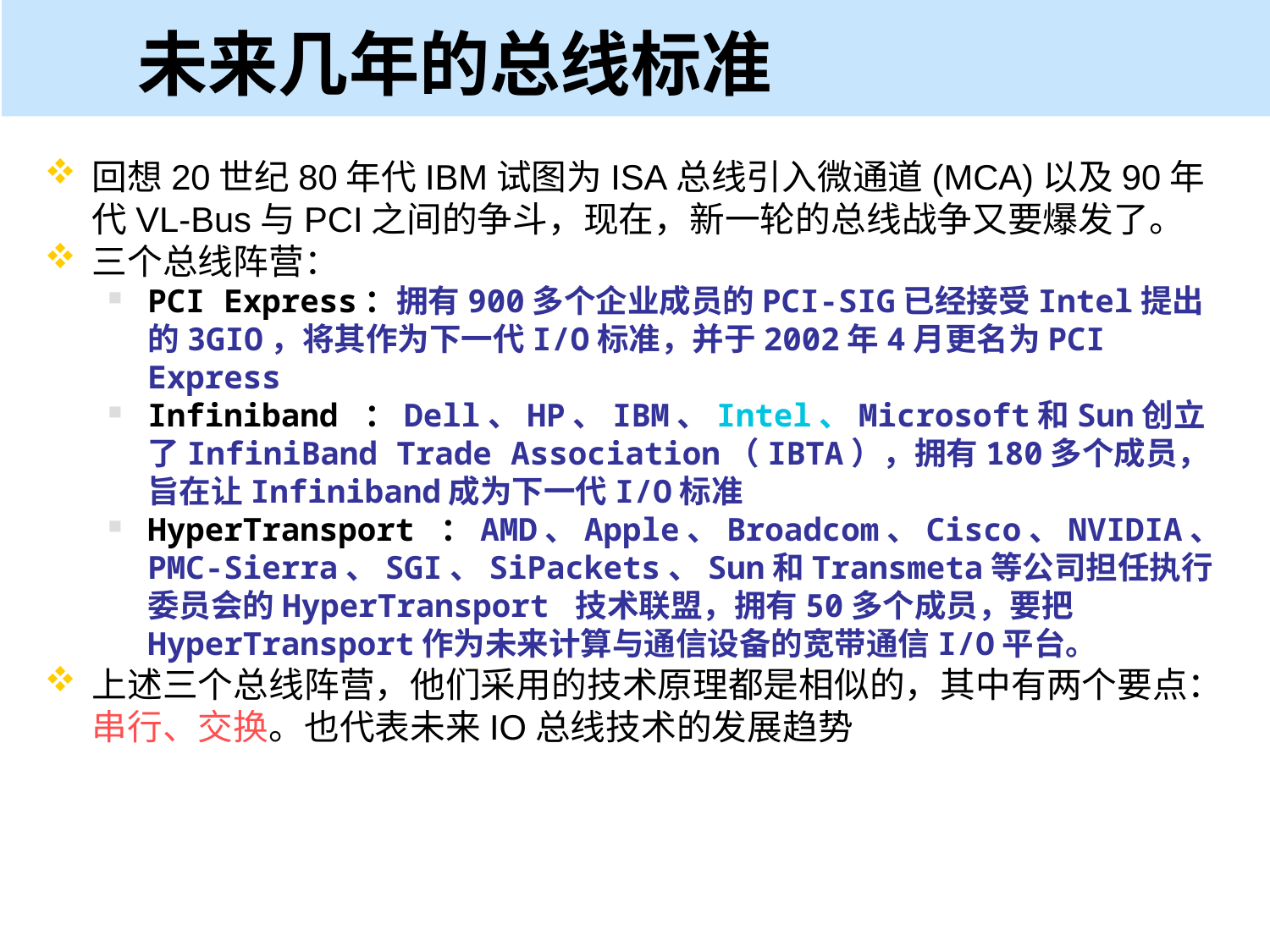

未来几年的总线标准
回想20世纪80年代IBM试图为ISA总线引入微通道(MCA)以及90年代VL-Bus与PCI之间的争斗，现在，新一轮的总线战争又要爆发了。
三个总线阵营：
PCI Express：拥有900多个企业成员的PCI-SIG已经接受Intel提出的3GIO，将其作为下一代I/O标准，并于2002年4月更名为PCI Express
Infiniband ：Dell、HP、IBM、Intel、Microsoft和Sun创立了InfiniBand Trade Association（IBTA），拥有180多个成员，旨在让Infiniband成为下一代I/O标准
HyperTransport ：AMD、Apple、Broadcom、Cisco、NVIDIA、PMC-Sierra、SGI、SiPackets、Sun和Transmeta等公司担任执行委员会的HyperTransport 技术联盟，拥有50多个成员，要把HyperTransport作为未来计算与通信设备的宽带通信I/O平台。
上述三个总线阵营，他们采用的技术原理都是相似的，其中有两个要点：串行、交换。也代表未来IO总线技术的发展趋势
# Harbin Engineering University